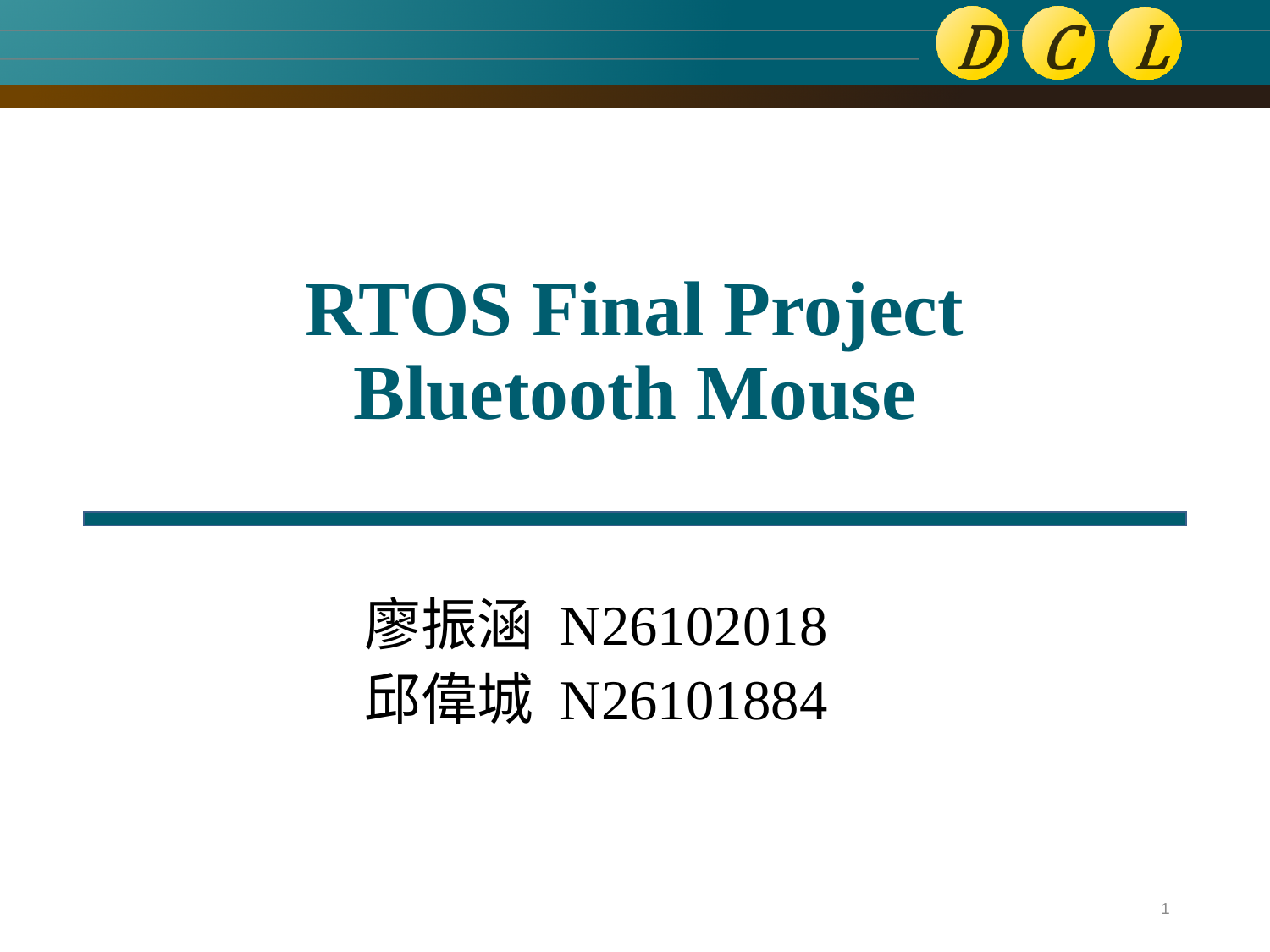

# RTOS Final Project Bluetooth Mouse

廖振涵 N26102018
邱偉城 N26101884
1